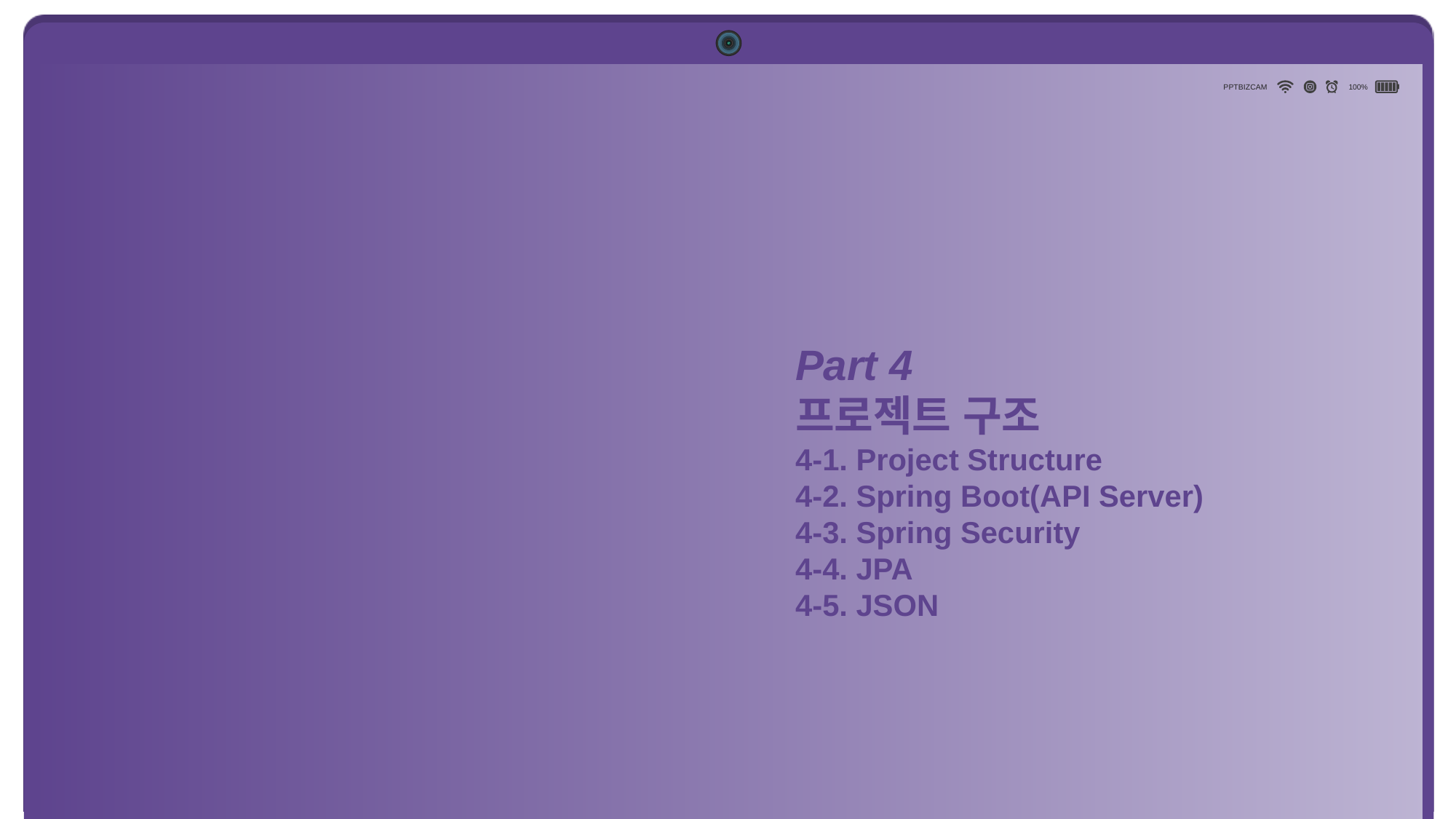

PPTBIZCAM
100%

Part 4
프로젝트 구조
4-1. Project Structure
4-2. Spring Boot(API Server)
4-3. Spring Security
4-4. JPA
4-5. JSON